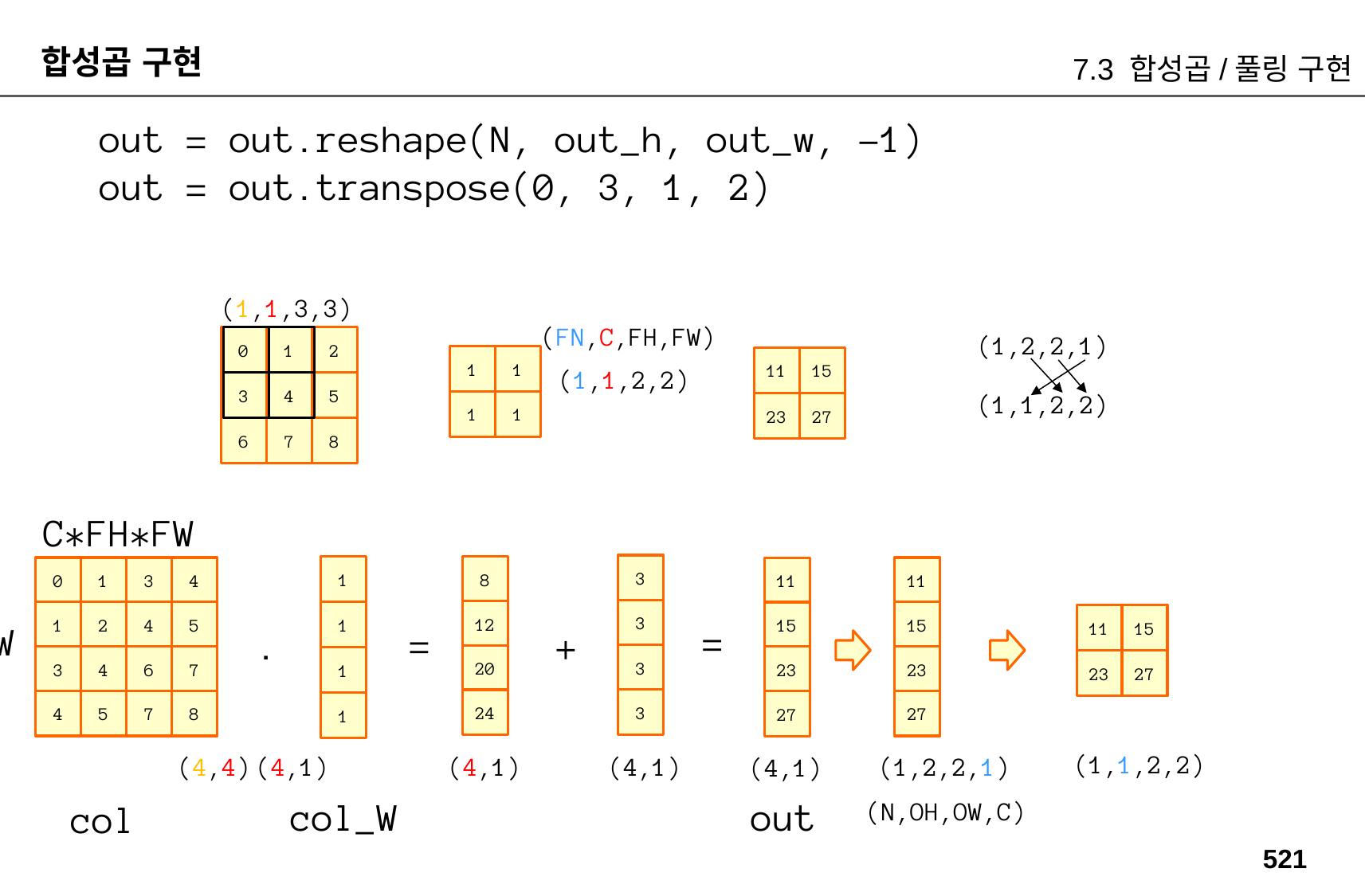

합성곱 구현
7.3 합성곱/풀링 구현
out = out.reshape(N, out_h, out_w, -1)
out = out.transpose(0, 3, 1, 2)
(1,1,3,3)
(FN,C,FH,FW)
(1,2,2,1)

0
1
2
1
1
11
15
(1,1,2,2)
3
4
5
(1,1,2,2)
1
1
23
27
6
7
8
C*FH*FW
3
1
8
0
1
3
4
11
11
3
12
1
2
4
5
1
15
15
11
15
=
N*OH*OW
=
+
.

3
20
3
4
6
7
23
23
1
23
27
3
24
4
5
7
8
27
27
1
(1,1,2,2)
(4,4)
(4,1)
(4,1)
(4,1)
(1,2,2,1)
(4,1)
out
col_W
col
(N,OH,OW,C)